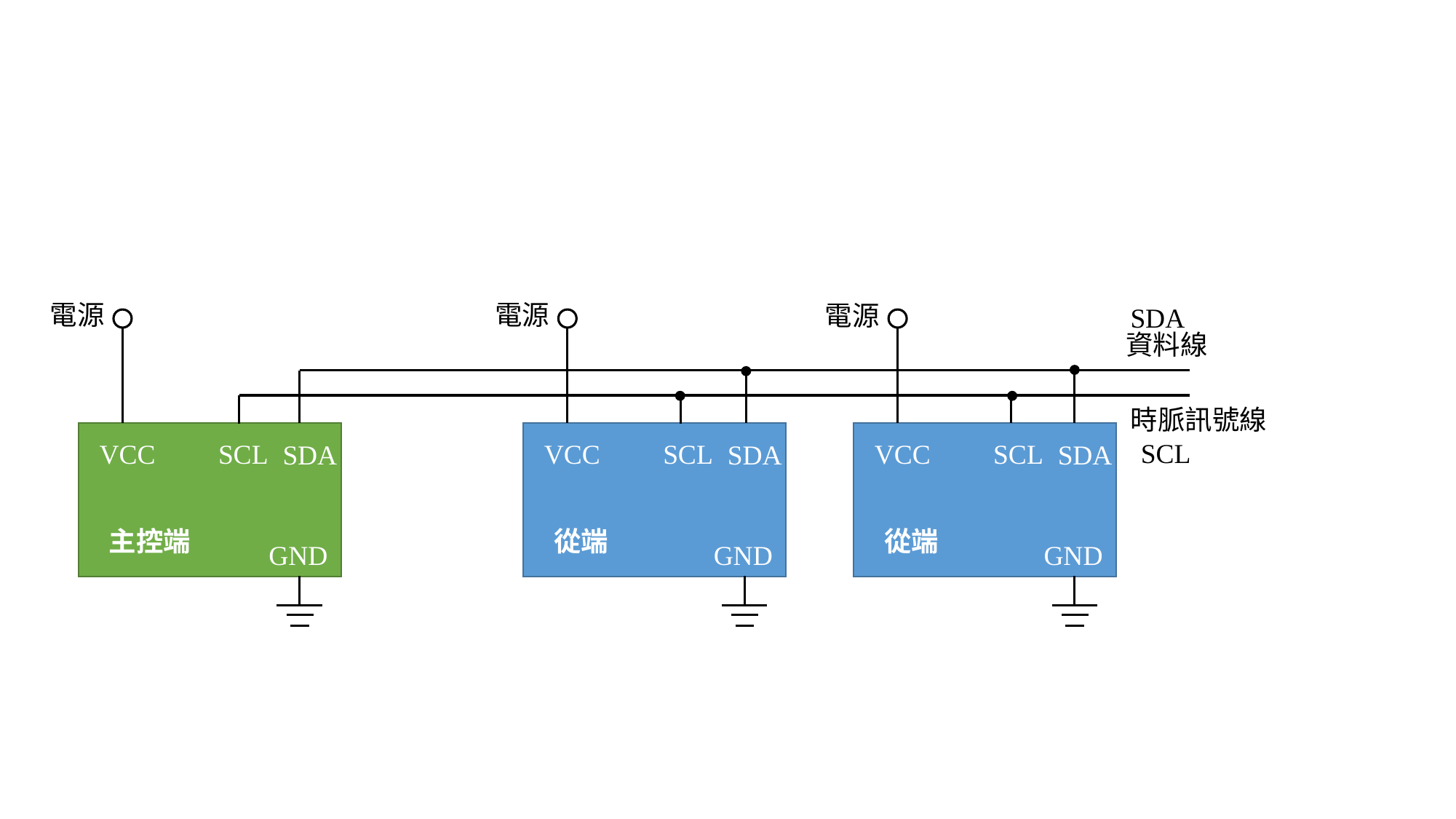

電源
電源
電源
SDA

資料線

時脈訊號線

SCL
VCC
SCL
VCC
SCL
VCC
SCL
SDA
SDA
SDA
主控端
從端
從端
GND
GND
GND